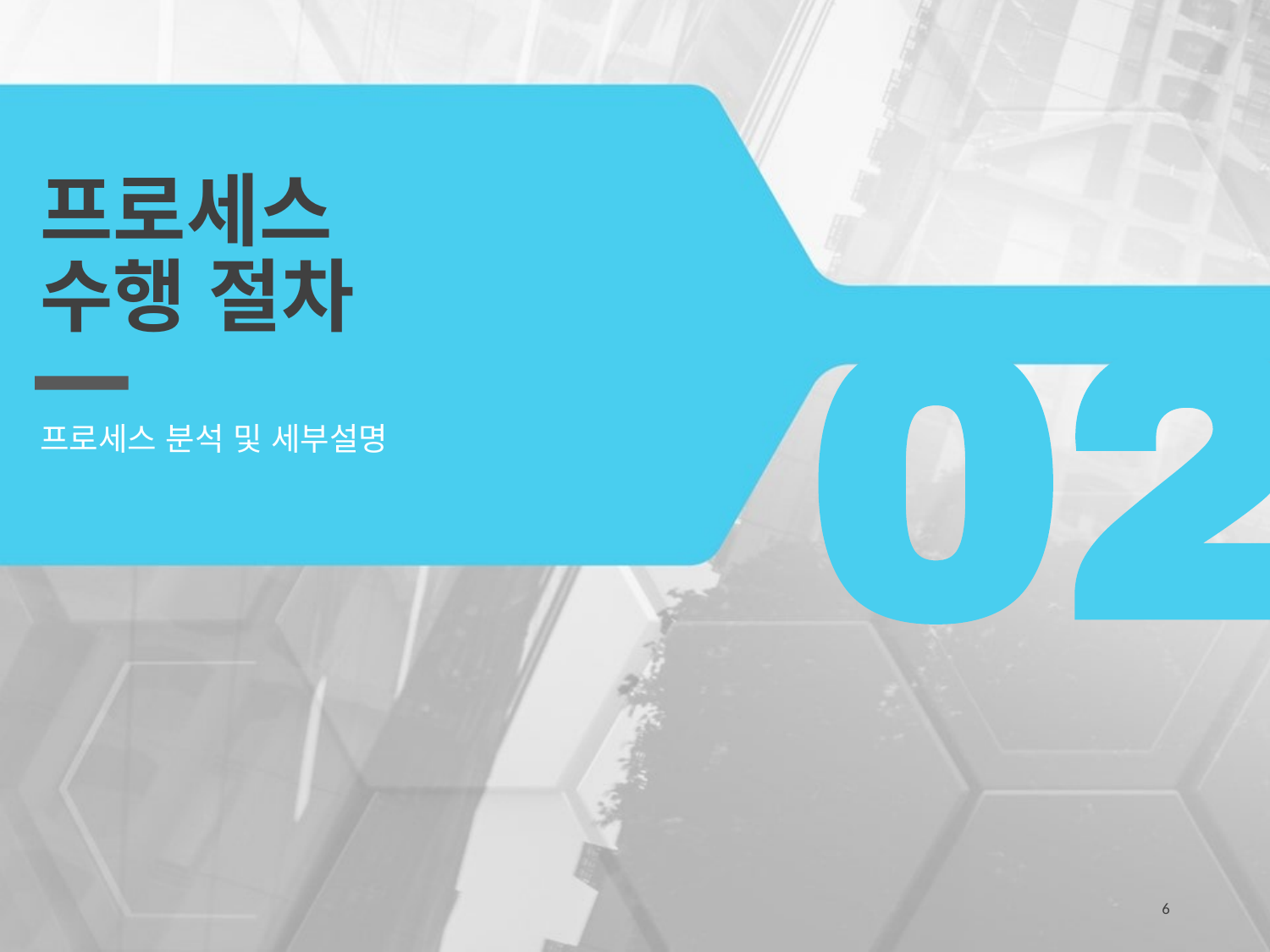

# 프로세스 수행 절차
02
프로세스 분석 및 세부설명
6